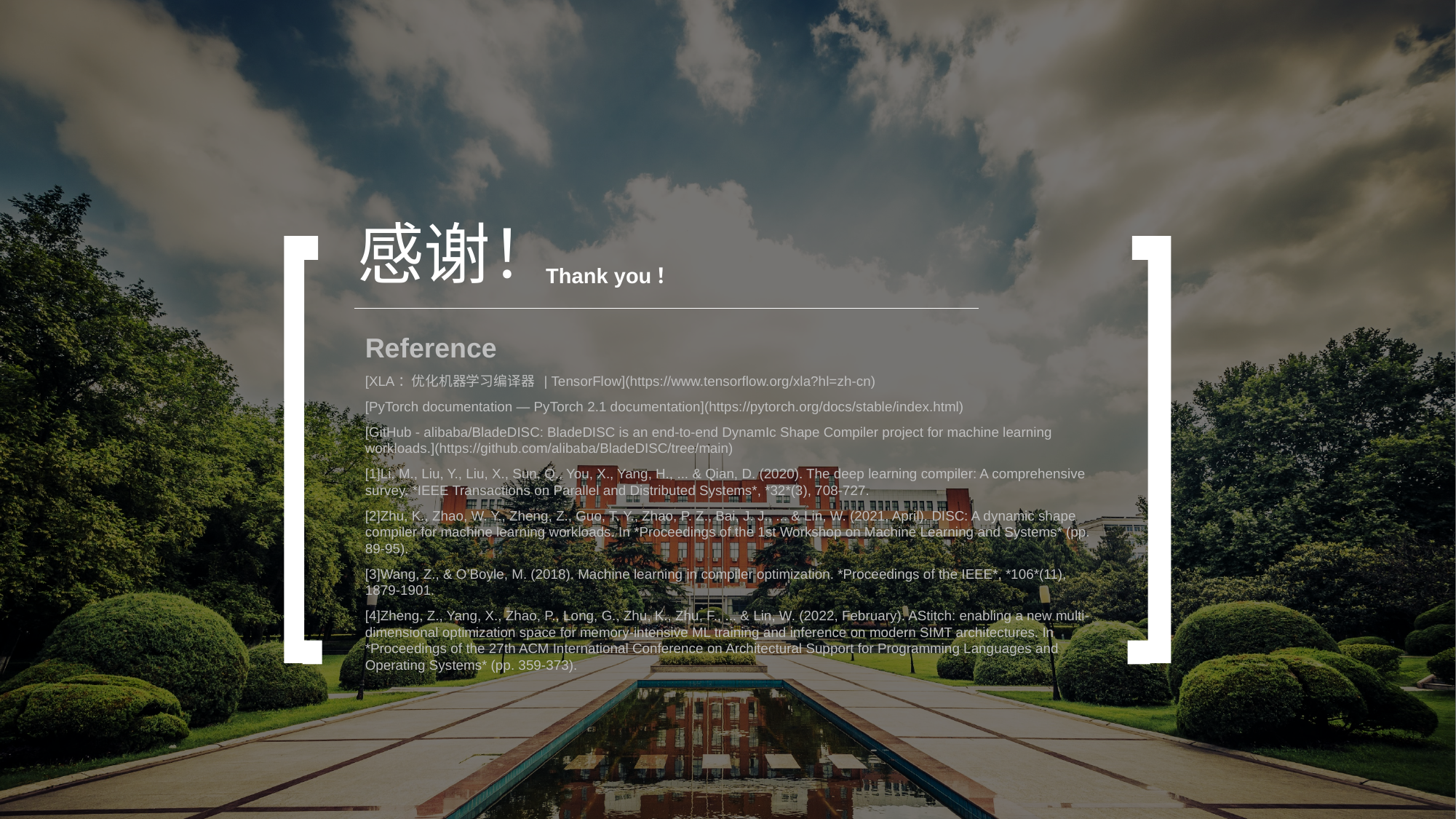

感谢！

Thank you！
Reference
[XLA：优化机器学习编译器  | TensorFlow](https://www.tensorflow.org/xla?hl=zh-cn)
[PyTorch documentation — PyTorch 2.1 documentation](https://pytorch.org/docs/stable/index.html)
[GitHub - alibaba/BladeDISC: BladeDISC is an end-to-end DynamIc Shape Compiler project for machine learning workloads.](https://github.com/alibaba/BladeDISC/tree/main)
[1]Li, M., Liu, Y., Liu, X., Sun, Q., You, X., Yang, H., ... & Qian, D. (2020). The deep learning compiler: A comprehensive survey. *IEEE Transactions on Parallel and Distributed Systems*, *32*(3), 708-727.
[2]Zhu, K., Zhao, W. Y., Zheng, Z., Guo, T. Y., Zhao, P. Z., Bai, J. J., ... & Lin, W. (2021, April). DISC: A dynamic shape compiler for machine learning workloads. In *Proceedings of the 1st Workshop on Machine Learning and Systems* (pp. 89-95).
[3]Wang, Z., & O’Boyle, M. (2018). Machine learning in compiler optimization. *Proceedings of the IEEE*, *106*(11), 1879-1901.
[4]Zheng, Z., Yang, X., Zhao, P., Long, G., Zhu, K., Zhu, F., ... & Lin, W. (2022, February). AStitch: enabling a new multi-dimensional optimization space for memory-intensive ML training and inference on modern SIMT architectures. In *Proceedings of the 27th ACM International Conference on Architectural Support for Programming Languages and Operating Systems* (pp. 359-373).